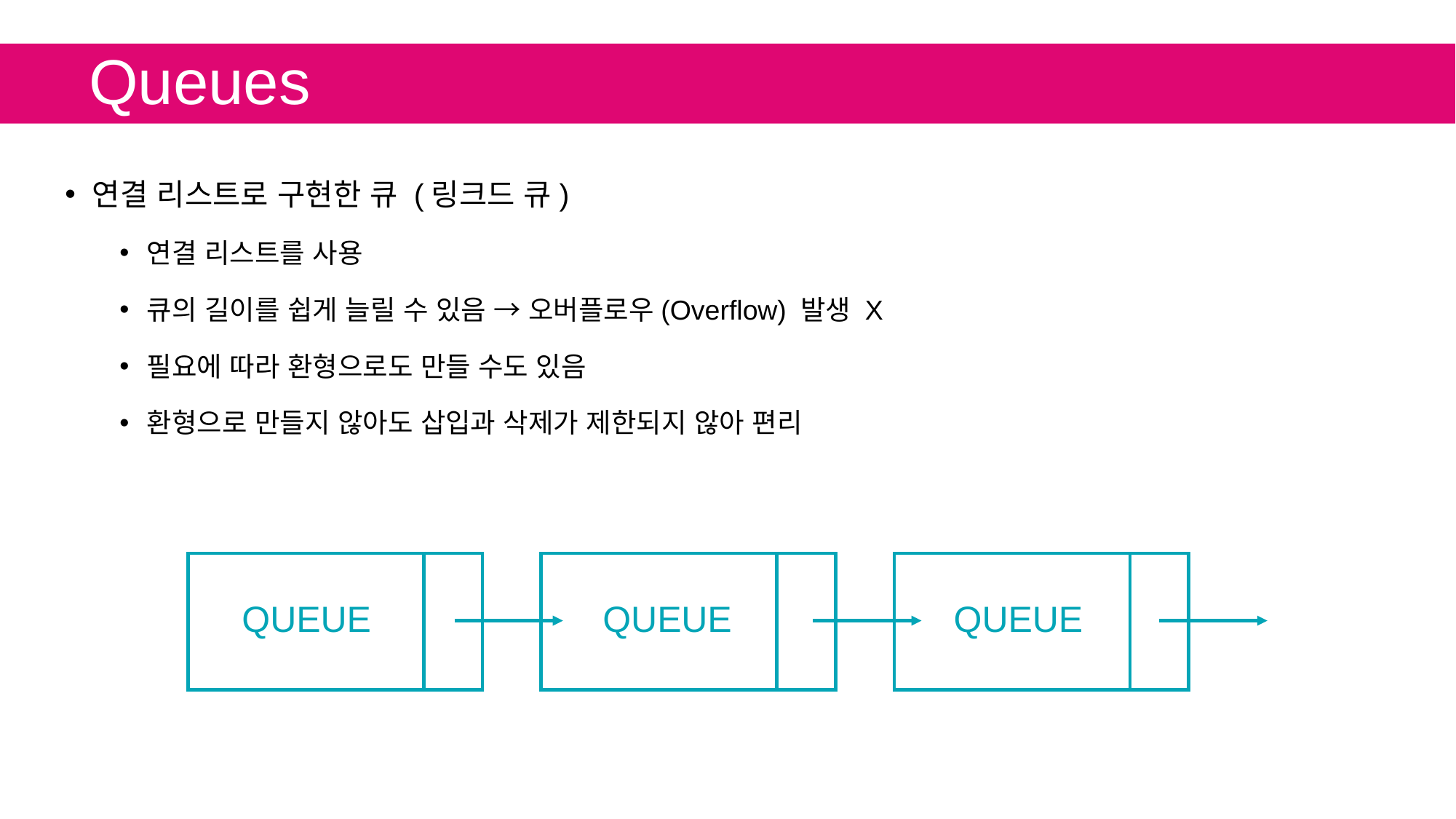

# Queues
연결 리스트로 구현한 큐 (링크드 큐)
연결 리스트를 사용
큐의 길이를 쉽게 늘릴 수 있음 → 오버플로우(Overflow) 발생 X
필요에 따라 환형으로도 만들 수도 있음
환형으로 만들지 않아도 삽입과 삭제가 제한되지 않아 편리

QUEUE
QUEUE
QUEUE